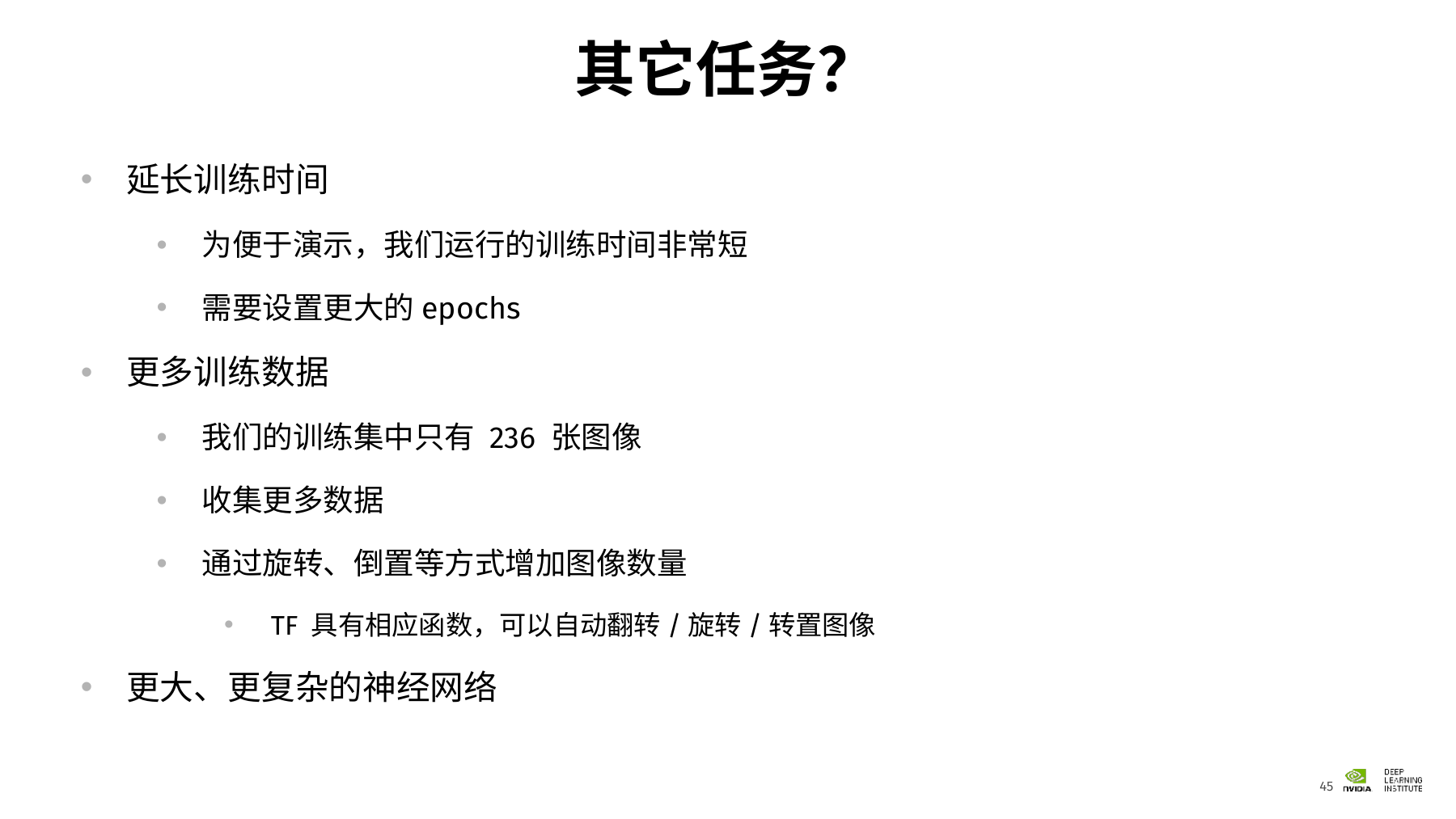

# 其它任务？
延长训练时间
为便于演示，我们运行的训练时间非常短
需要设置更大的epochs
更多训练数据
我们的训练集中只有 236 张图像
收集更多数据
通过旋转、倒置等方式增加图像数量
TF 具有相应函数，可以自动翻转/旋转/转置图像
更大、更复杂的神经网络